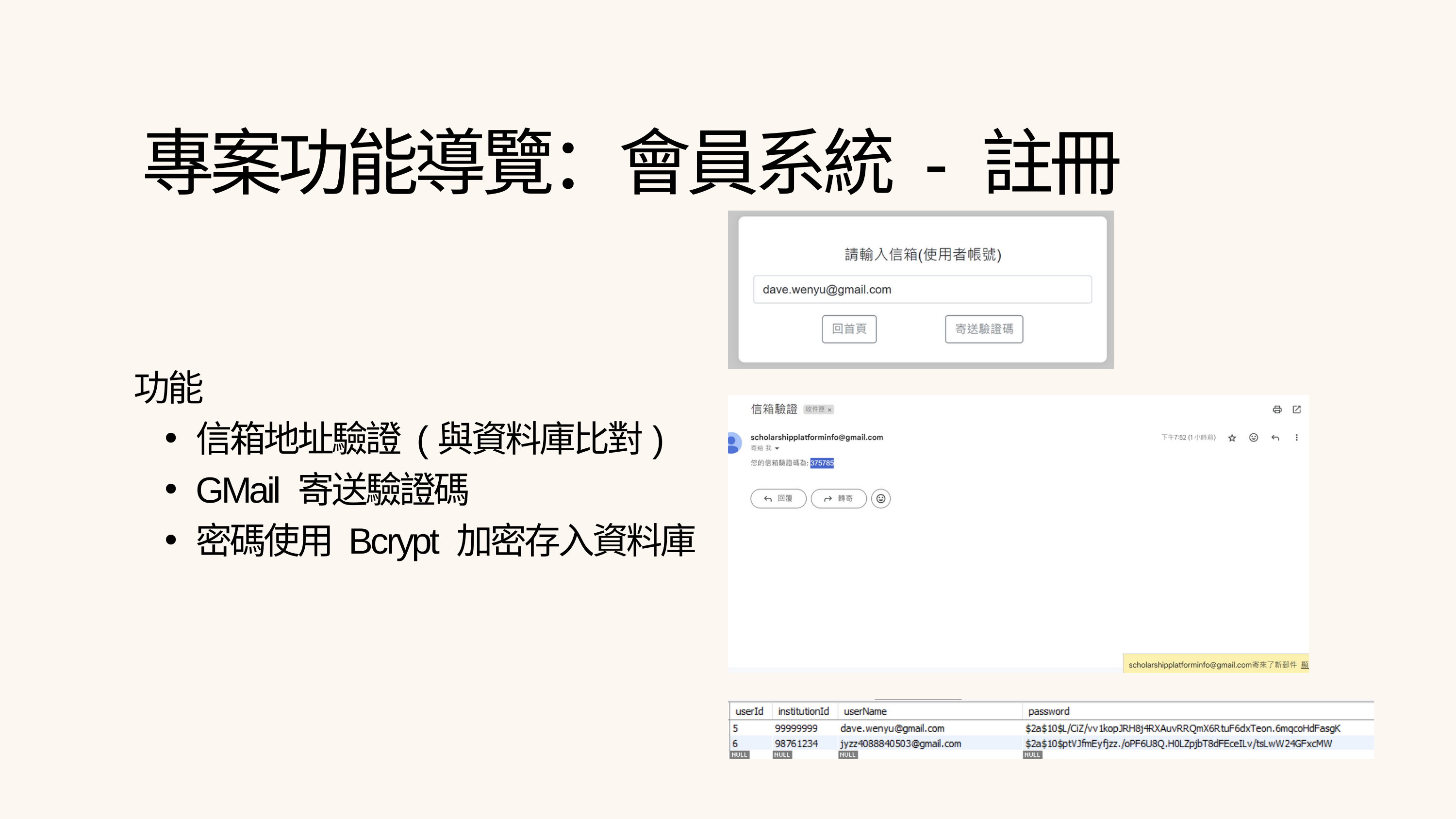

專案功能導覽：會員系統 - 註冊

功能
信箱地址驗證 (與資料庫比對)
GMail 寄送驗證碼
密碼使用 Bcrypt 加密存入資料庫